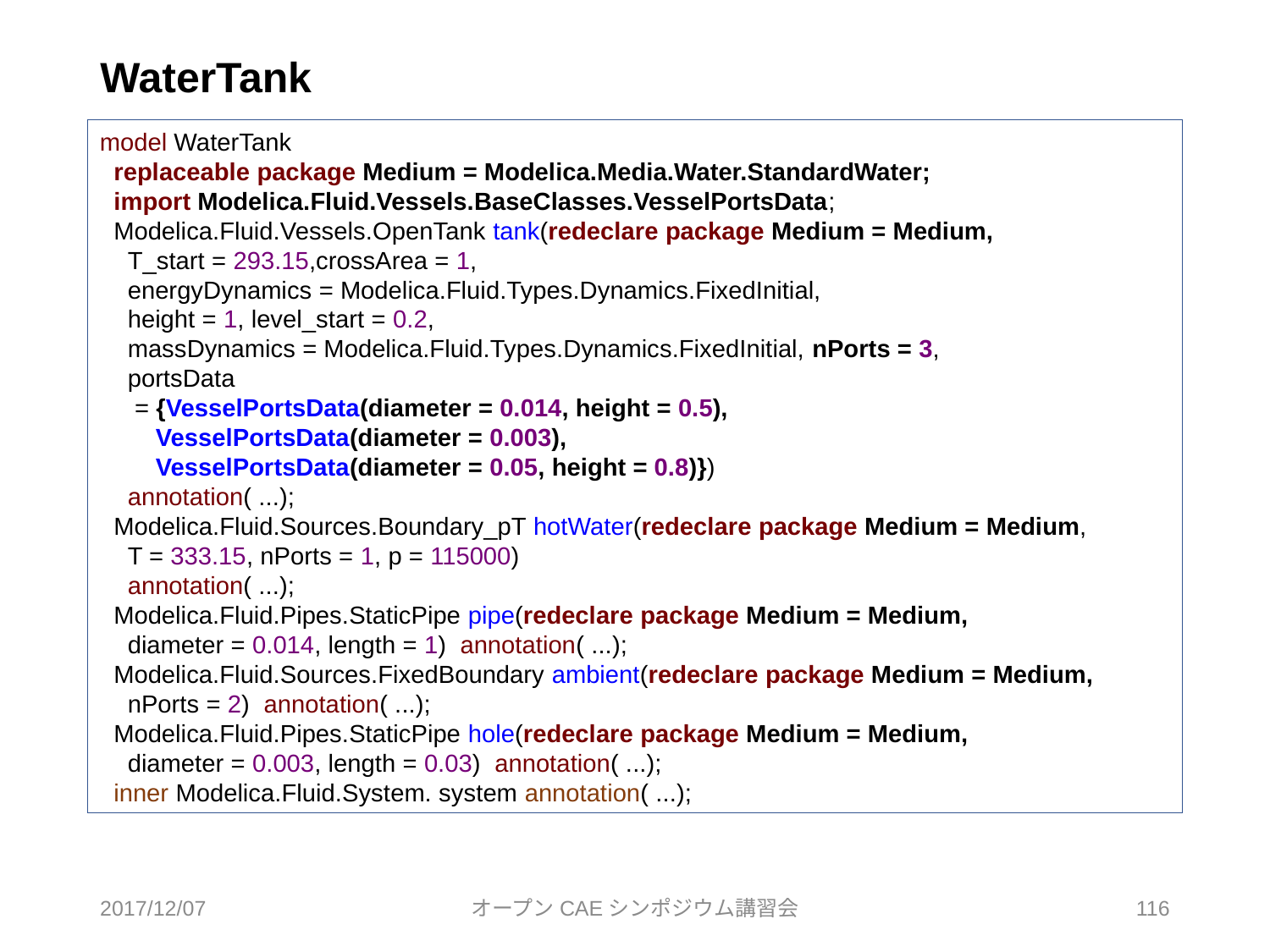

# WaterTank
model WaterTank
  replaceable package Medium = Modelica.Media.Water.StandardWater;
  import Modelica.Fluid.Vessels.BaseClasses.VesselPortsData;
  Modelica.Fluid.Vessels.OpenTank tank(redeclare package Medium = Medium,
    T_start = 293.15,crossArea = 1,
    energyDynamics = Modelica.Fluid.Types.Dynamics.FixedInitial,
    height = 1, level_start = 0.2,
    massDynamics = Modelica.Fluid.Types.Dynamics.FixedInitial, nPorts = 3,
    portsData
     = {VesselPortsData(diameter = 0.014, height = 0.5),
        VesselPortsData(diameter = 0.003),
        VesselPortsData(diameter = 0.05, height = 0.8)})
    annotation( ...);
  Modelica.Fluid.Sources.Boundary_pT hotWater(redeclare package Medium = Medium,
    T = 333.15, nPorts = 1, p = 115000)
    annotation( ...);
  Modelica.Fluid.Pipes.StaticPipe pipe(redeclare package Medium = Medium,
    diameter = 0.014, length = 1)  annotation( ...);
  Modelica.Fluid.Sources.FixedBoundary ambient(redeclare package Medium = Medium,
    nPorts = 2)  annotation( ...);
  Modelica.Fluid.Pipes.StaticPipe hole(redeclare package Medium = Medium,
    diameter = 0.003, length = 0.03)  annotation( ...);
  inner Modelica.Fluid.System. system annotation( ...);
2017/12/07
オープンCAEシンポジウム講習会
116